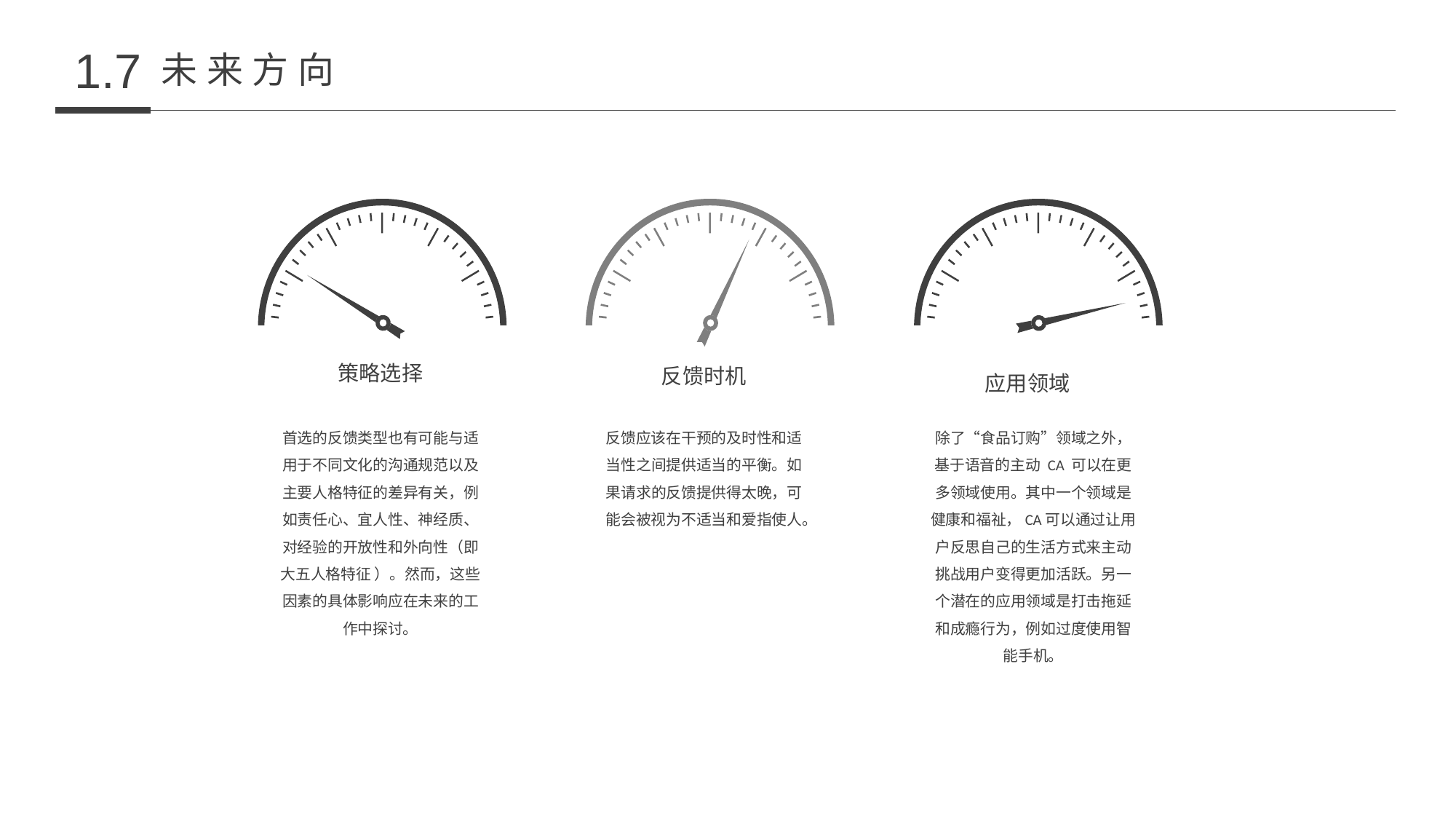

1.7
未来方向

策略选择
反馈时机
应用领域
反馈应该在干预的及时性和适当性之间提供适当的平衡。如果请求的反馈提供得太晚，可能会被视为不适当和爱指使人。
除了“食品订购”领域之外，基于语音的主动 CA 可以在更多领域使用。其中一个领域是健康和福祉，CA可以通过让用户反思自己的生活方式来主动挑战用户变得更加活跃。另一个潜在的应用领域是打击拖延和成瘾行为，例如过度使用智能手机。
首选的反馈类型也有可能与适用于不同文化的沟通规范以及主要人格特征的差异有关，例如责任心、宜人性、神经质、对经验的开放性和外向性（即大五人格特征 ）。然而，这些因素的具体影响应在未来的工作中探讨。